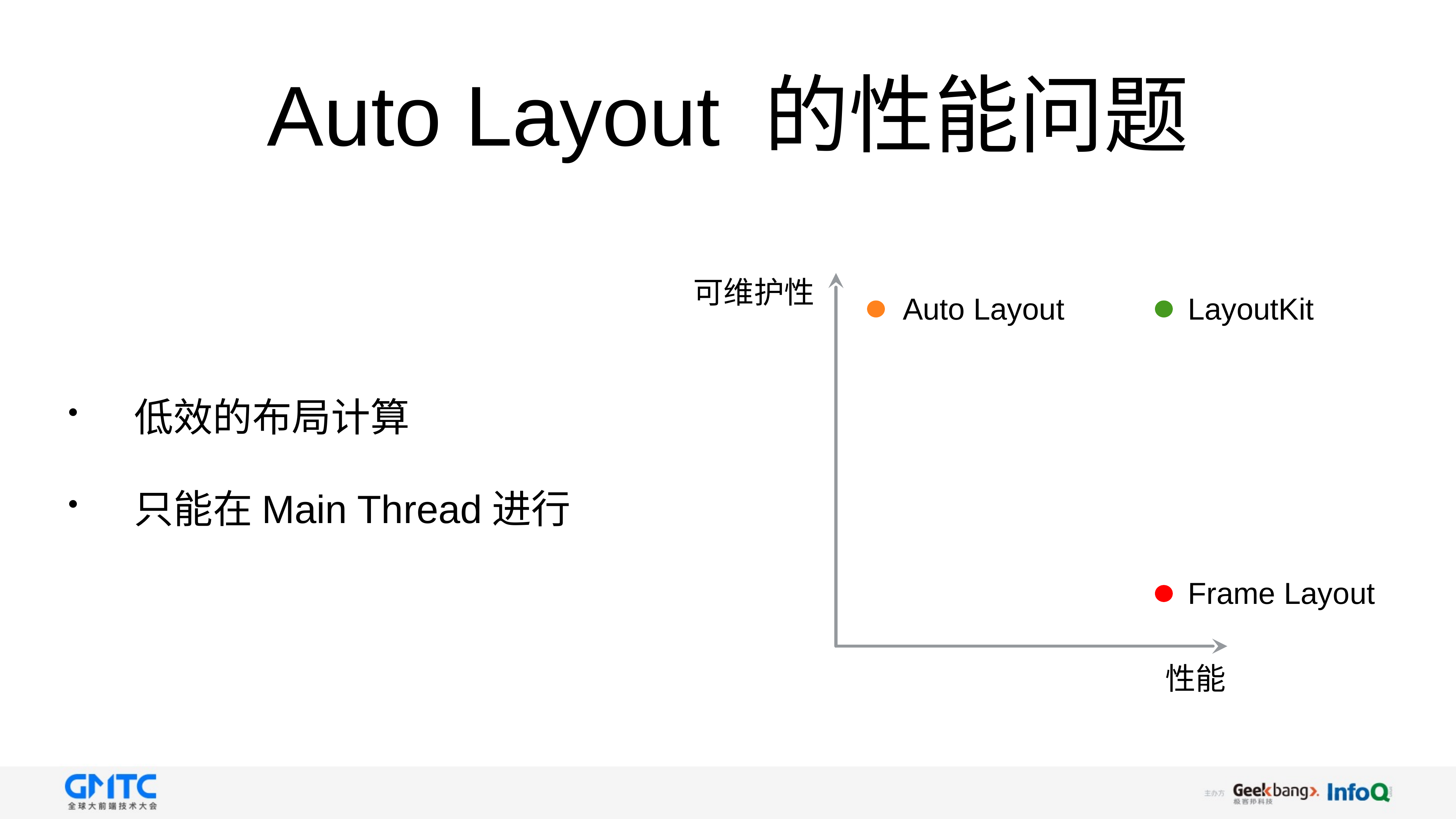

# Auto Layout 的性能问题
低效的布局计算
只能在Main Thread进行
可维护性
Auto Layout

Frame Layout

性能
LayoutKit